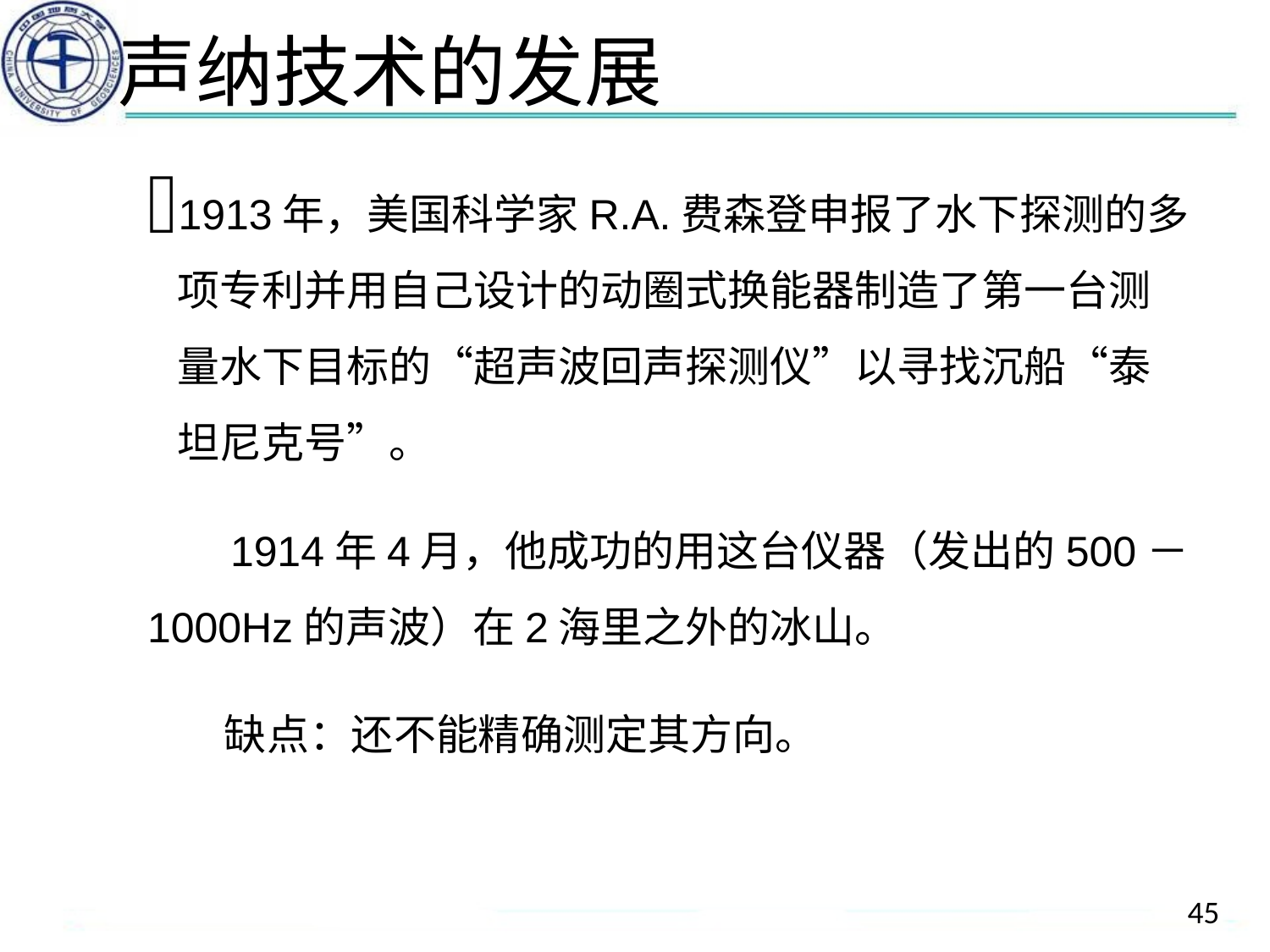

# 声纳技术的发展
1913年，美国科学家R.A.费森登申报了水下探测的多项专利并用自己设计的动圈式换能器制造了第一台测量水下目标的“超声波回声探测仪”以寻找沉船“泰坦尼克号”。
       1914年4月，他成功的用这台仪器（发出的500－1000Hz的声波）在2海里之外的冰山。
       缺点：还不能精确测定其方向。
45